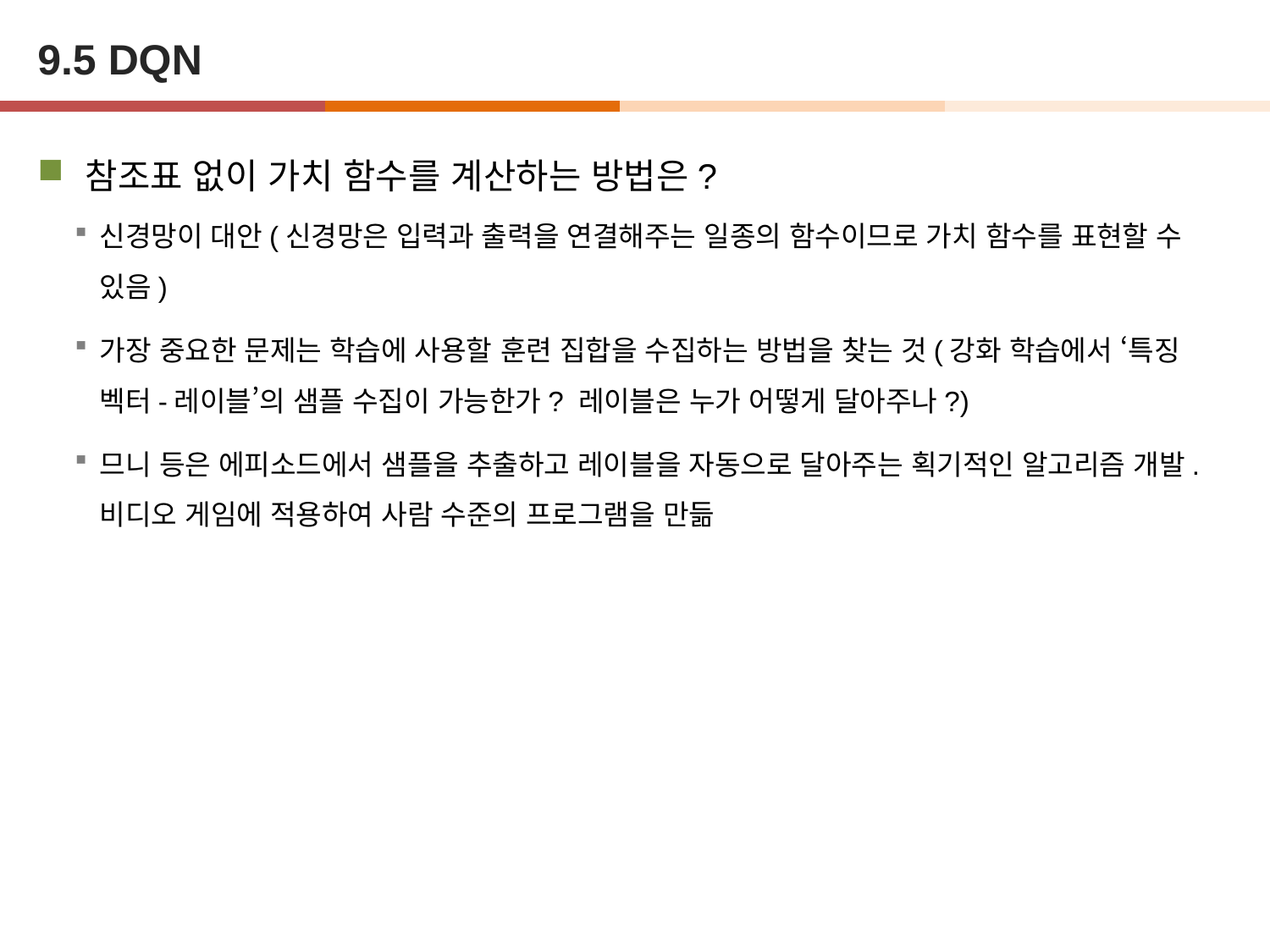

# 9.5 DQN
참조표 없이 가치 함수를 계산하는 방법은?
신경망이 대안(신경망은 입력과 출력을 연결해주는 일종의 함수이므로 가치 함수를 표현할 수 있음)
가장 중요한 문제는 학습에 사용할 훈련 집합을 수집하는 방법을 찾는 것(강화 학습에서 ‘특징 벡터-레이블’의 샘플 수집이 가능한가? 레이블은 누가 어떻게 달아주나?)
므니 등은 에피소드에서 샘플을 추출하고 레이블을 자동으로 달아주는 획기적인 알고리즘 개발. 비디오 게임에 적용하여 사람 수준의 프로그램을 만듦